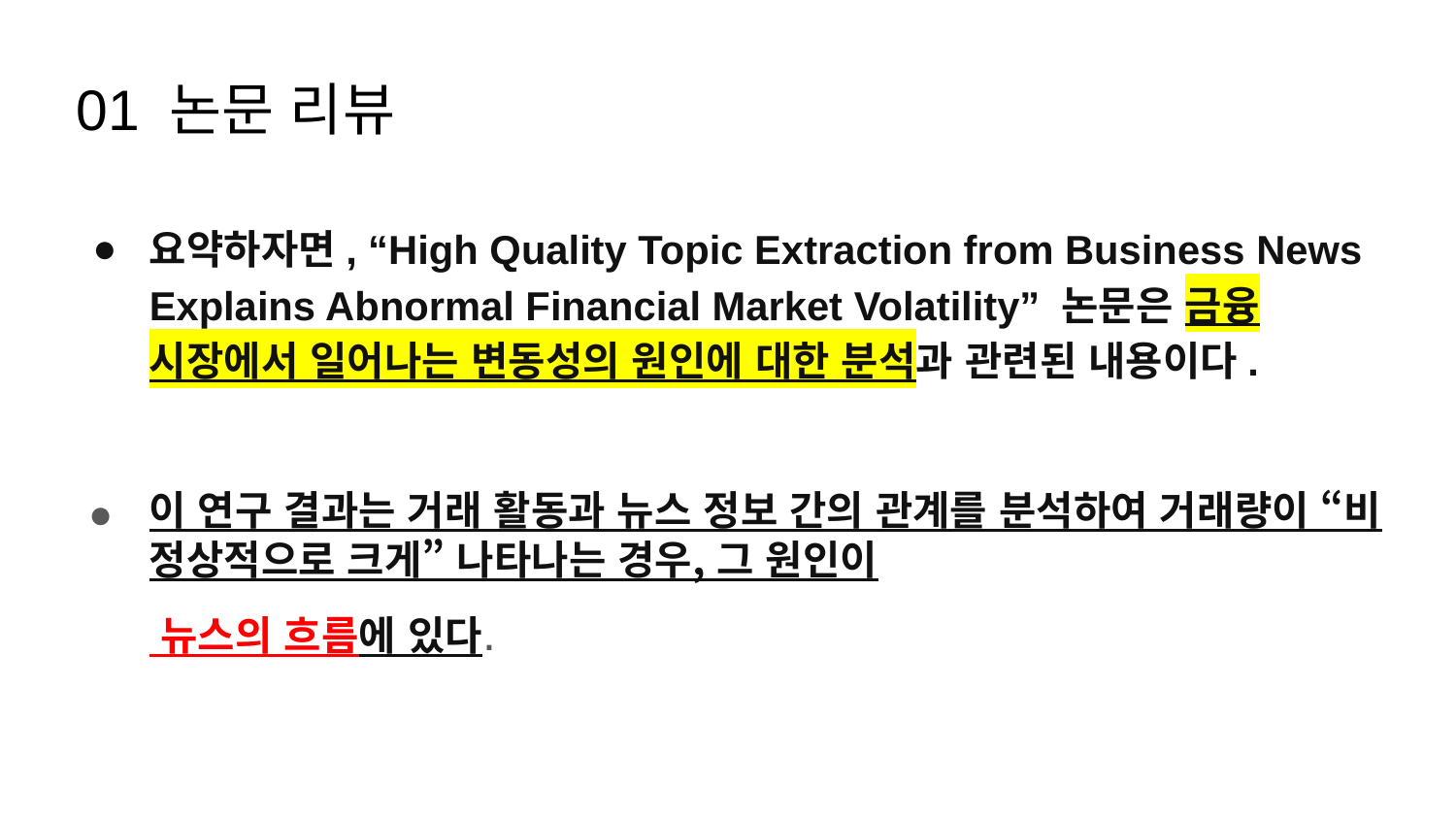

# 01 논문 리뷰
요약하자면, “High Quality Topic Extraction from Business News Explains Abnormal Financial Market Volatility” 논문은 금융 시장에서 일어나는 변동성의 원인에 대한 분석과 관련된 내용이다.

이 연구 결과는 거래 활동과 뉴스 정보 간의 관계를 분석하여 거래량이 “비정상적으로 크게” 나타나는 경우, 그 원인이 뉴스의 흐름에 있다.